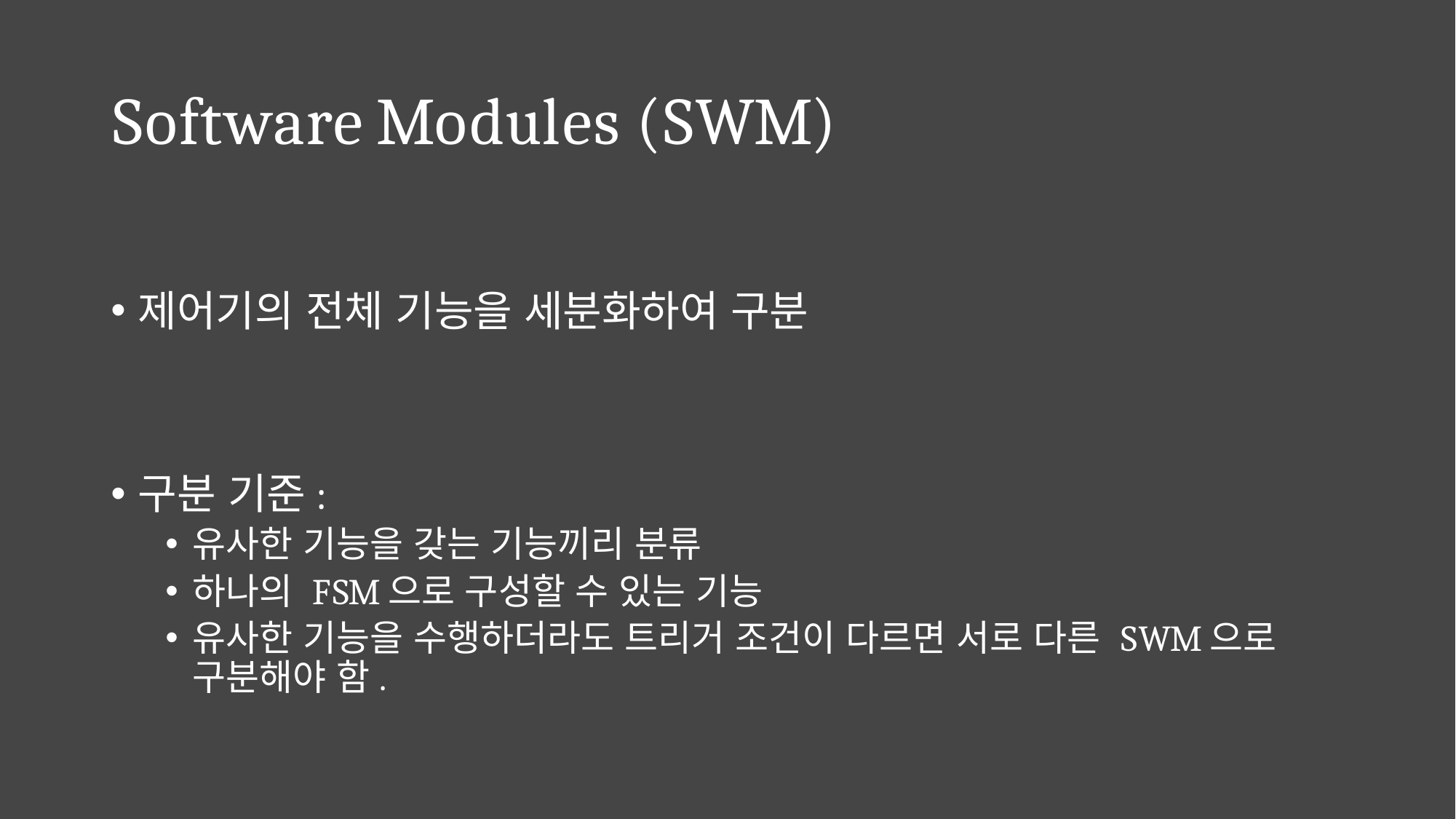

# Software Modules (SWM)

제어기의 전체 기능을 세분화하여 구분

구분 기준:
유사한 기능을 갖는 기능끼리 분류
하나의 FSM으로 구성할 수 있는 기능
유사한 기능을 수행하더라도 트리거 조건이 다르면 서로 다른 SWM으로 구분해야 함.